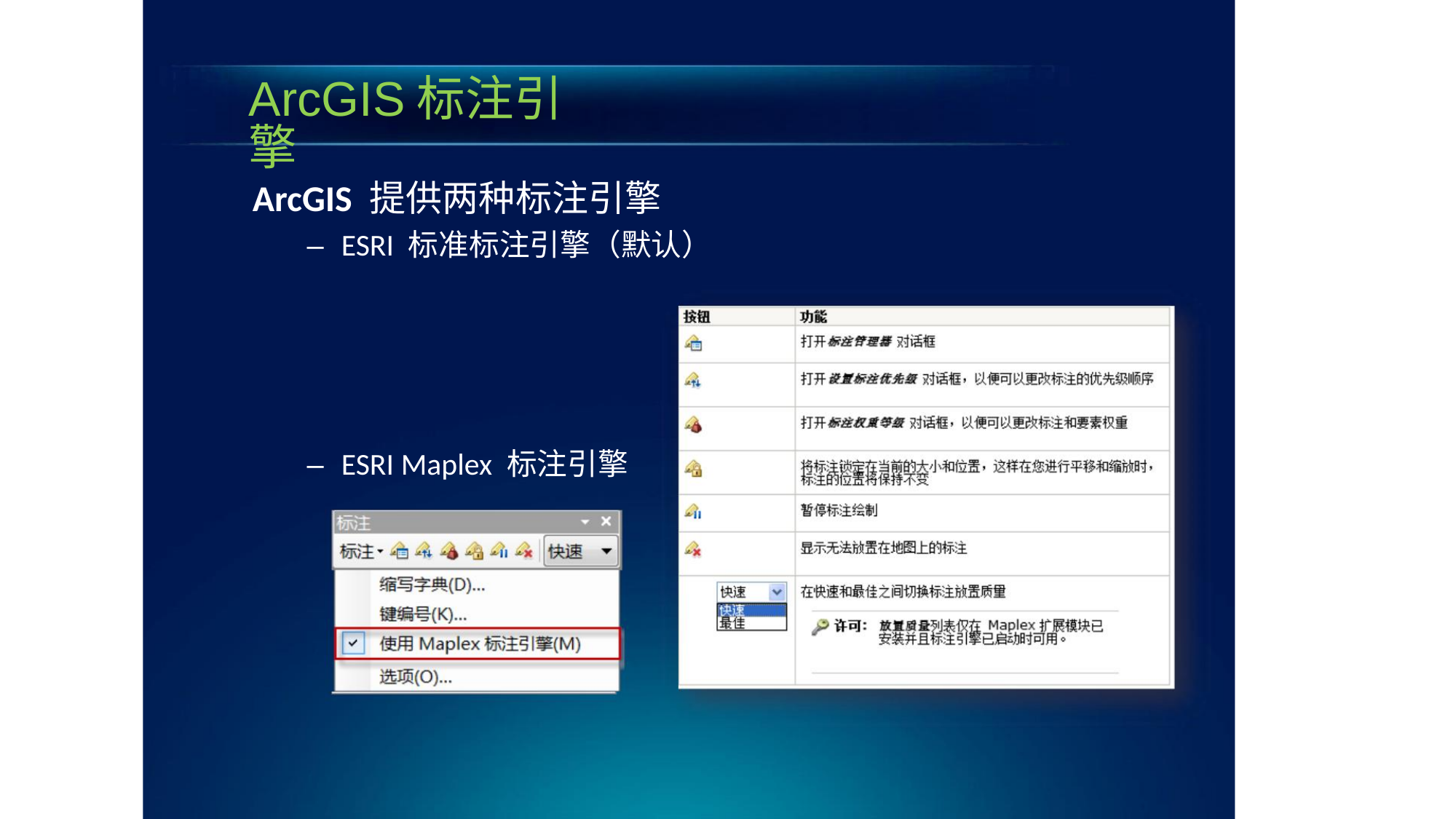

ArcGIS标注引擎
ArcGIS 提供两种标注引擎
– ESRI 标准标注引擎（默认）
– ESRI Maplex 标注引擎